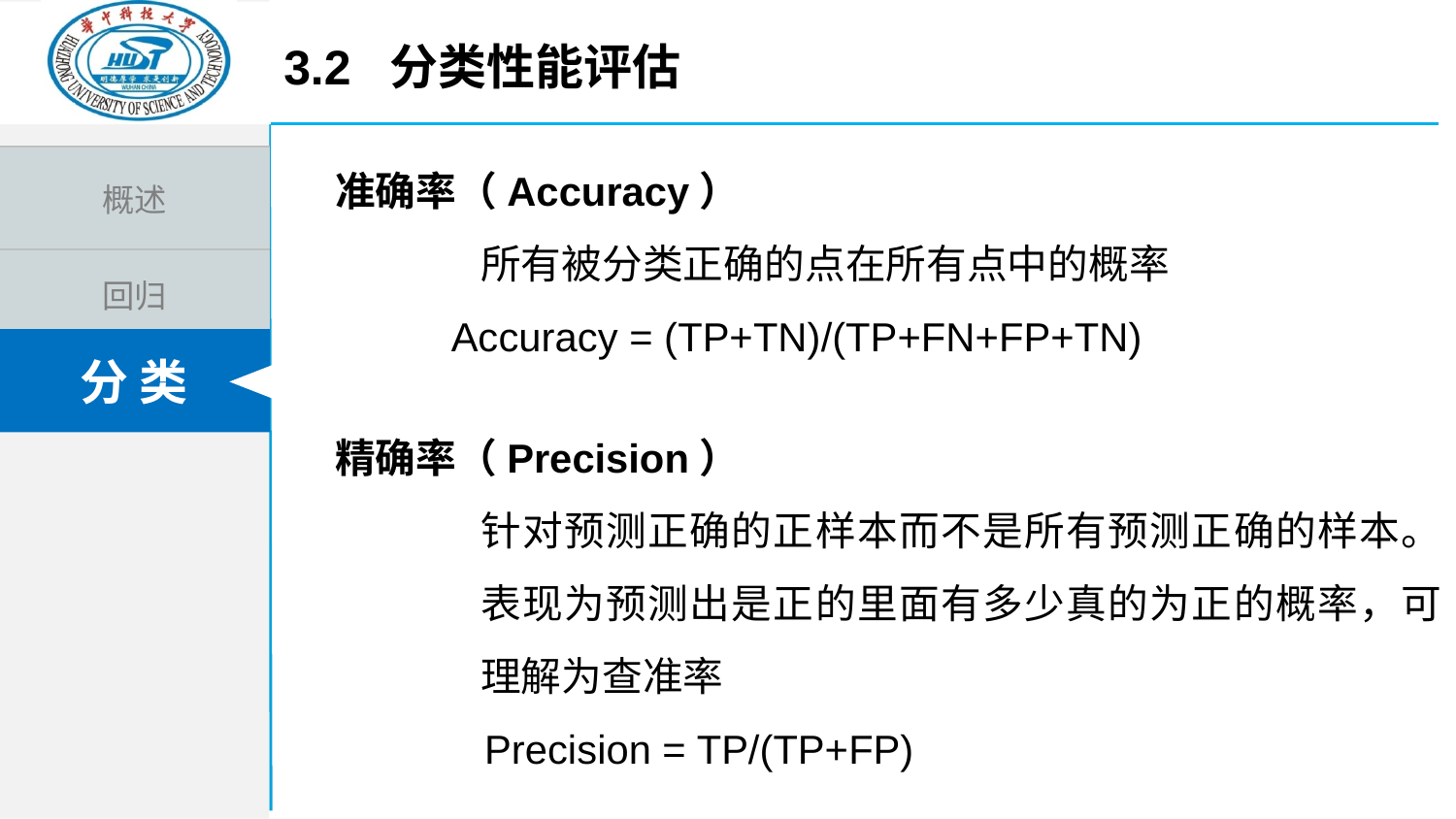

3.2  分类性能评估
准确率（Accuracy）
所有被分类正确的点在所有点中的概率
       Accuracy = (TP+TN)/(TP+FN+FP+TN)
精确率（Precision）
针对预测正确的正样本而不是所有预测正确的样本。表现为预测出是正的里面有多少真的为正的概率，可理解为查准率
          Precision = TP/(TP+FP)